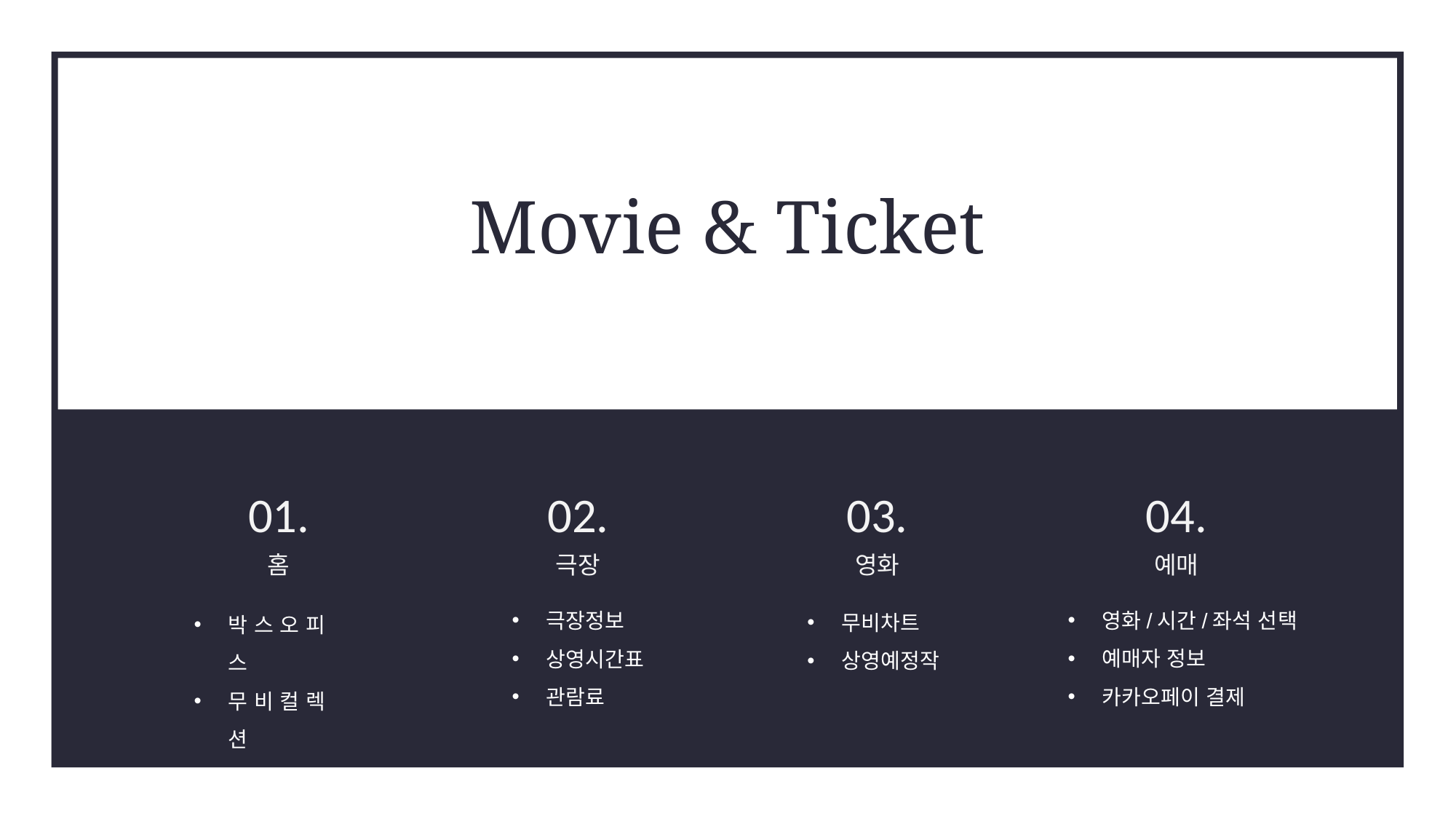

Movie & Ticket
01.
02.
03.
04.
홈
극장
영화
예매
영화/시간/좌석 선택
예매자 정보
카카오페이 결제
극장정보
상영시간표
관람료
무비차트
상영예정작
박스오피스
무비컬렉션